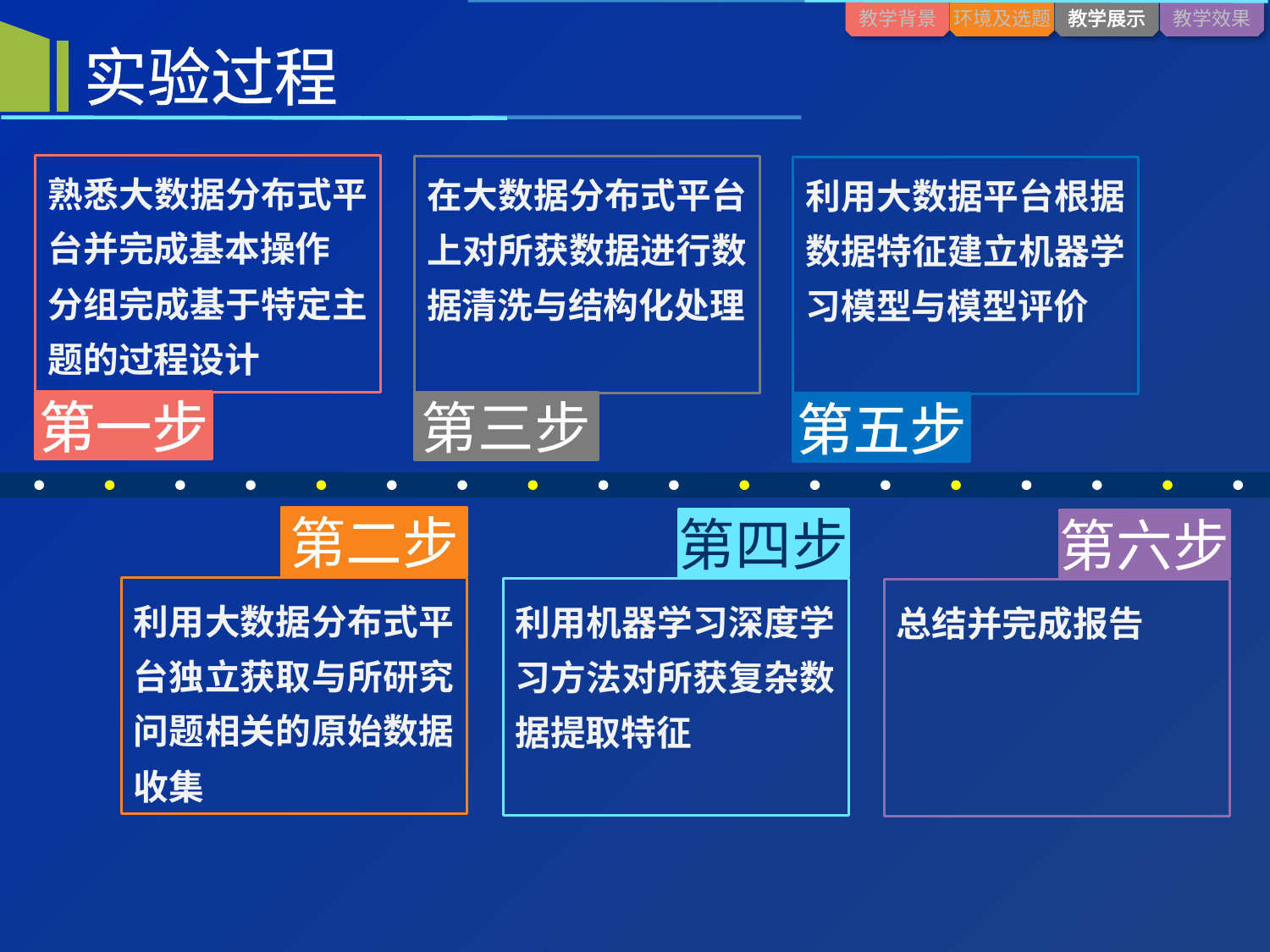

实验过程
熟悉大数据分布式平台并完成基本操作
分组完成基于特定主题的过程设计

第一步
在大数据分布式平台上对所获数据进行数据清洗与结构化处理

第三步
利用大数据平台根据数据特征建立机器学习模型与模型评价

第五步

第二步

利用大数据分布式平台独立获取与所研究问题相关的原始数据收集
第四步

利用机器学习深度学习方法对所获复杂数据提取特征
第六步

总结并完成报告